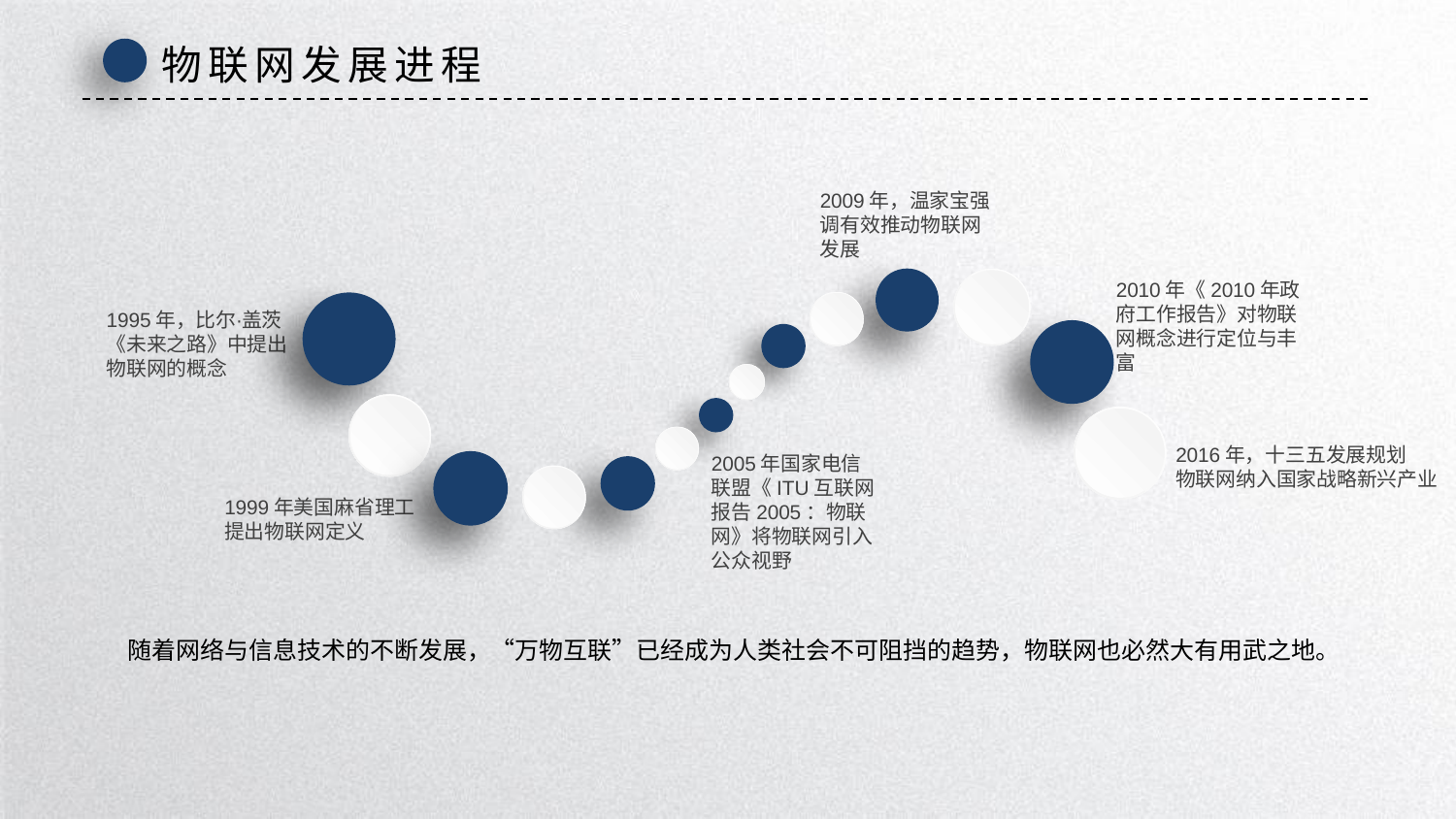

物联网发展进程

2009年，温家宝强调有效推动物联网发展

2010年《2010年政府工作报告》对物联网概念进行定位与丰富

1995年，比尔∙盖茨
《未来之路》中提出物联网的概念

2016年，十三五发展规划
物联网纳入国家战略新兴产业
2005年国家电信联盟《ITU互联网报告2005：物联网》将物联网引入公众视野

1999年美国麻省理工
提出物联网定义
随着网络与信息技术的不断发展，“万物互联”已经成为人类社会不可阻挡的趋势，物联网也必然大有用武之地。